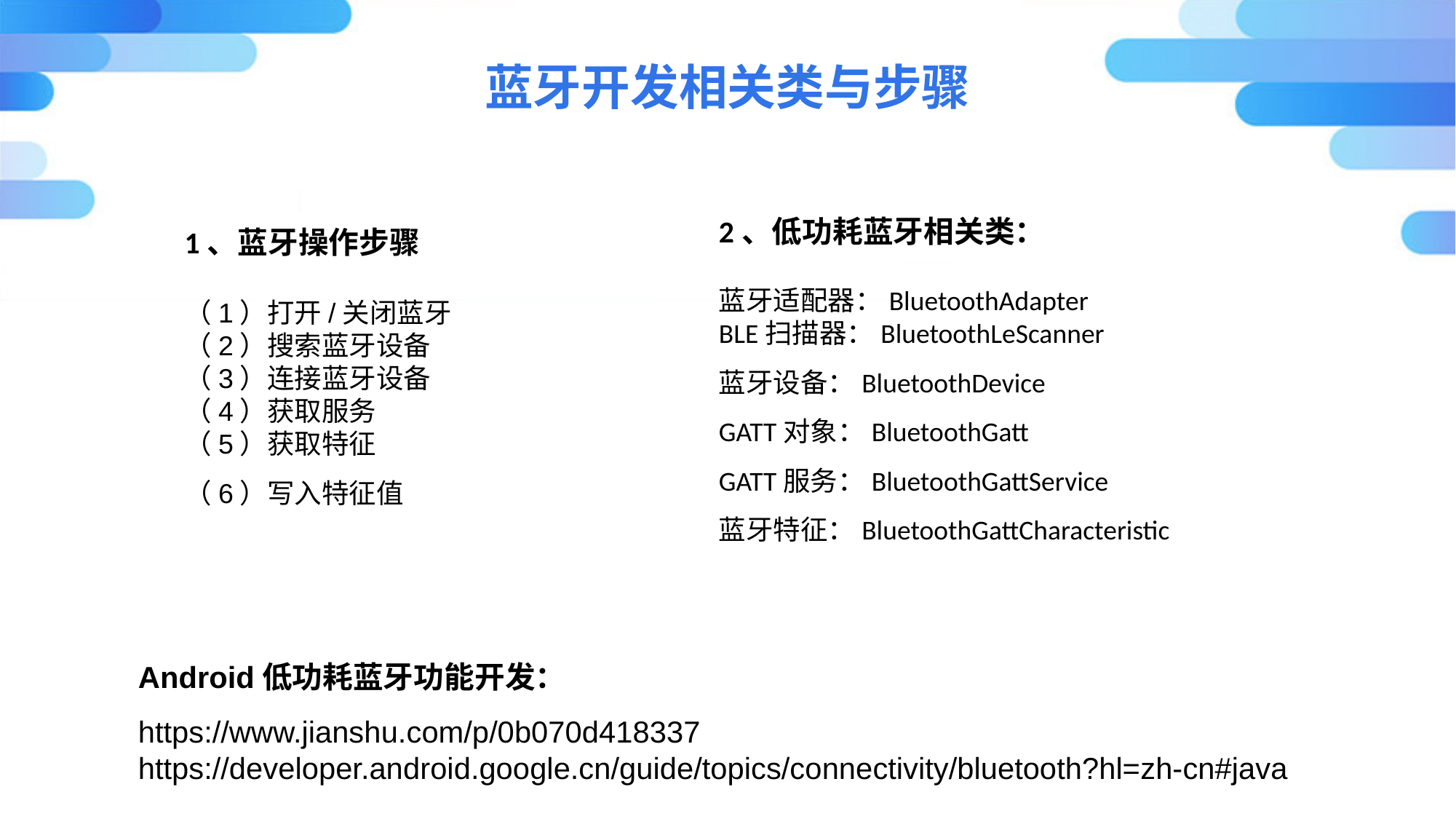

# 蓝牙开发相关类与步骤
2、低功耗蓝牙相关类：
1、蓝牙操作步骤
蓝牙适配器：BluetoothAdapterBLE扫描器：BluetoothLeScanner蓝牙设备：BluetoothDevice
GATT对象：BluetoothGattGATT服务：BluetoothGattService蓝牙特征：BluetoothGattCharacteristic
（1）打开/关闭蓝牙（2）搜索蓝牙设备（3）连接蓝牙设备（4）获取服务（5）获取特征（6）写入特征值
Android低功耗蓝牙功能开发：
https://www.jianshu.com/p/0b070d418337
https://developer.android.google.cn/guide/topics/connectivity/bluetooth?hl=zh-cn#java